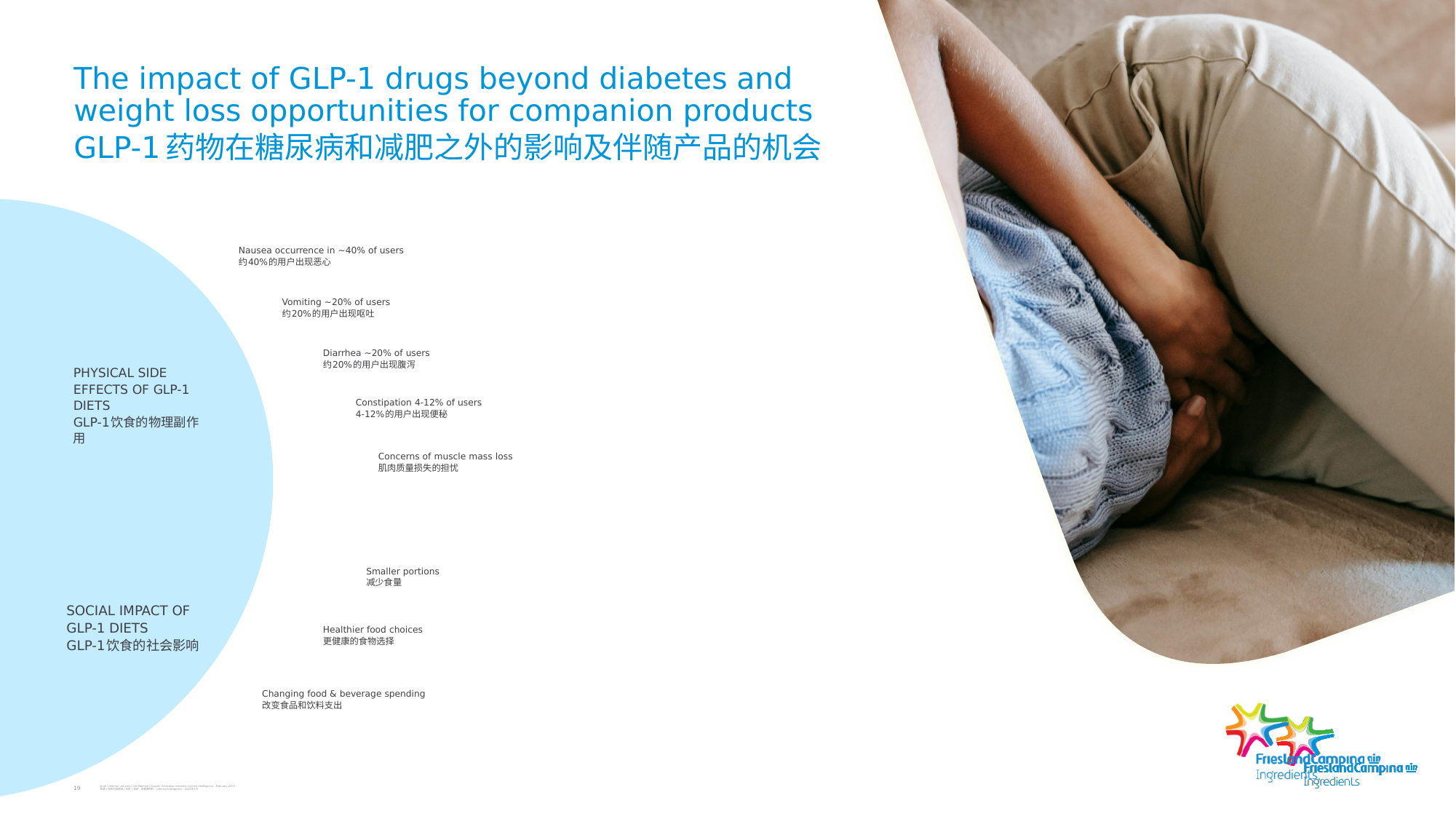

# The impact of GLP-1 drugs beyond diabetes and weight loss opportunities for companion products GLP-1药物在糖尿病和减肥之外的影响及伴随产品的机会

Nausea occurrence in ~40% of users
约40%的用户出现恶心
Vomiting ~20% of users
约20%的用户出现呕吐
Diarrhea ~20% of users
约20%的用户出现腹泻
PHYSICAL SIDE EFFECTS OF GLP-1 DIETS
GLP-1饮食的物理副作用
Constipation 4-12% of users
4-12%的用户出现便秘
Concerns of muscle mass loss
肌肉质量损失的担忧
Smaller portions
减少食量
SOCIAL IMPACT OF GLP-1 DIETS
GLP-1饮食的社会影响
Healthier food choices
更健康的食物选择
Changing food & beverage spending
改变食品和饮料支出
19
Draft | Internal use only | Confidential | Source: Consumer research, Lumina Intelligence – February 2025
草稿 | 仅限内部使用 | 机密 | 来源：消费者研究，Lumina Intelligence – 2025年2月